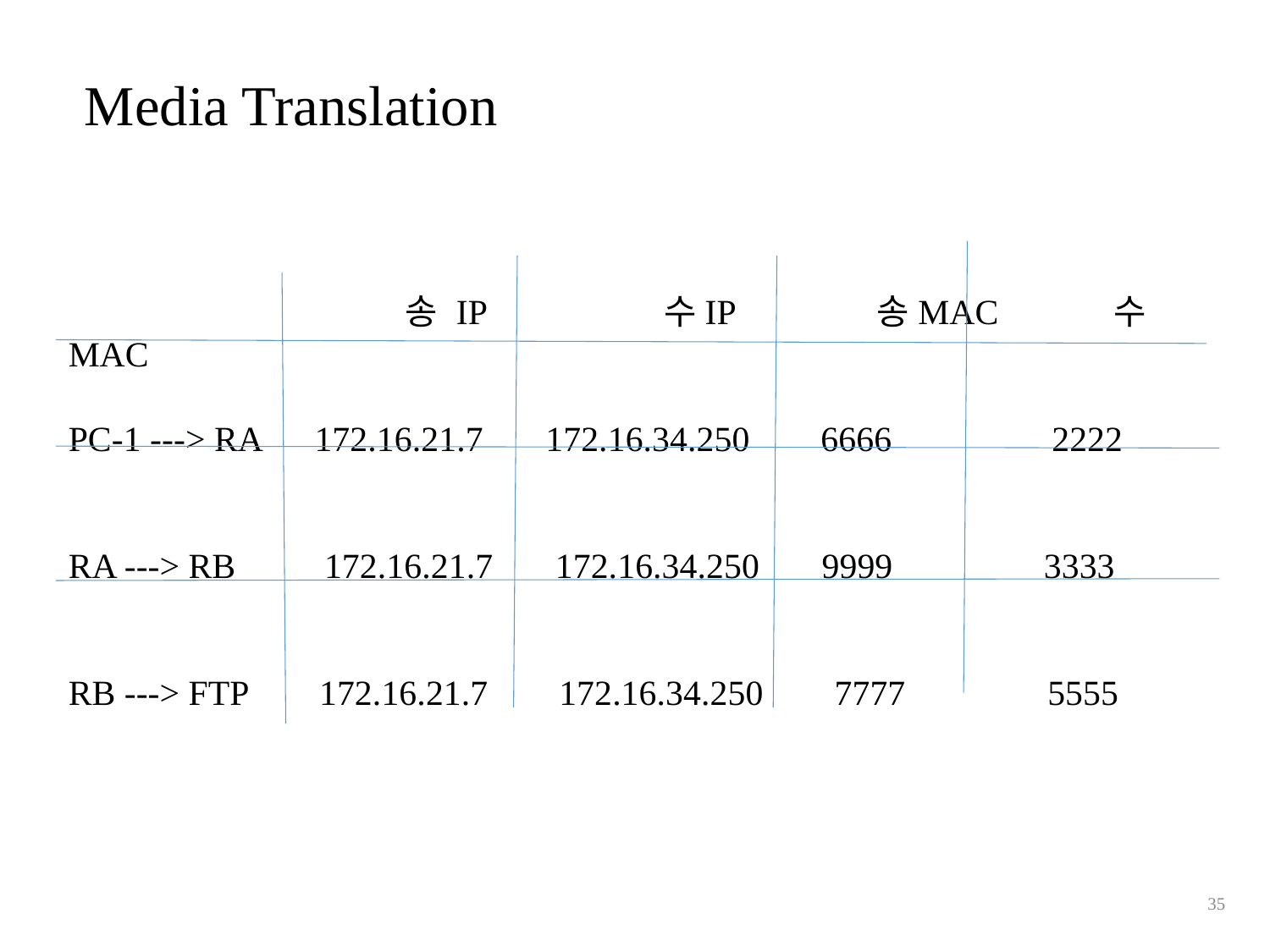

Media Translation

                                 송 IP                   수IP               송MAC            수MAC

PC-1 ---> RA      172.16.21.7       172.16.34.250        6666                  2222

RA ---> RB          172.16.21.7       172.16.34.250       9999                 3333

RB ---> FTP        172.16.21.7        172.16.34.250        7777                5555

35